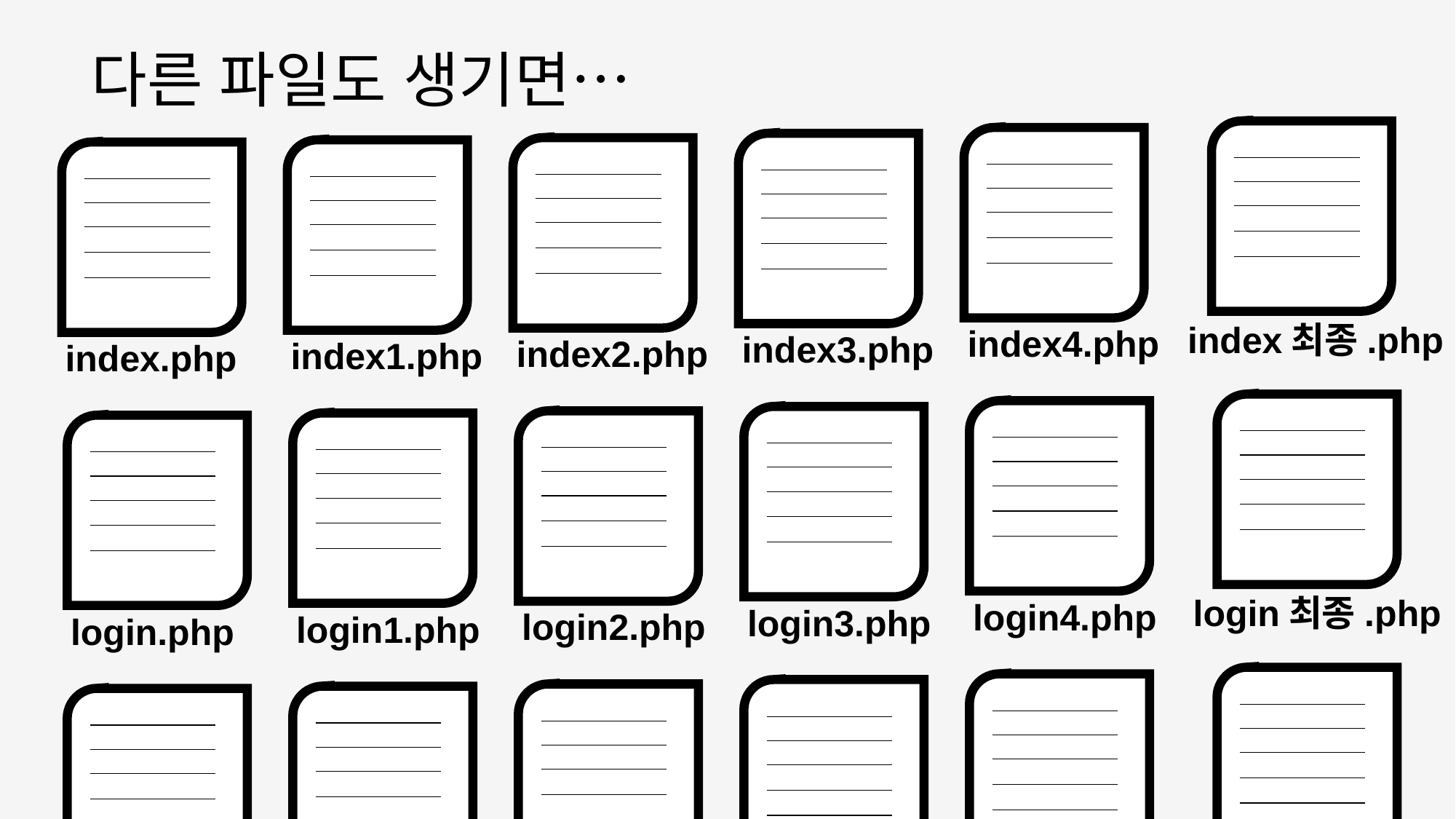

다른 파일도 생기면…

index최종.php
index4.php
index3.php
index2.php
index1.php
index.php

login최종.php
login4.php
login3.php
login2.php
login1.php
login.php

login4.php
login3.php
login2.php
login1.php
login.php